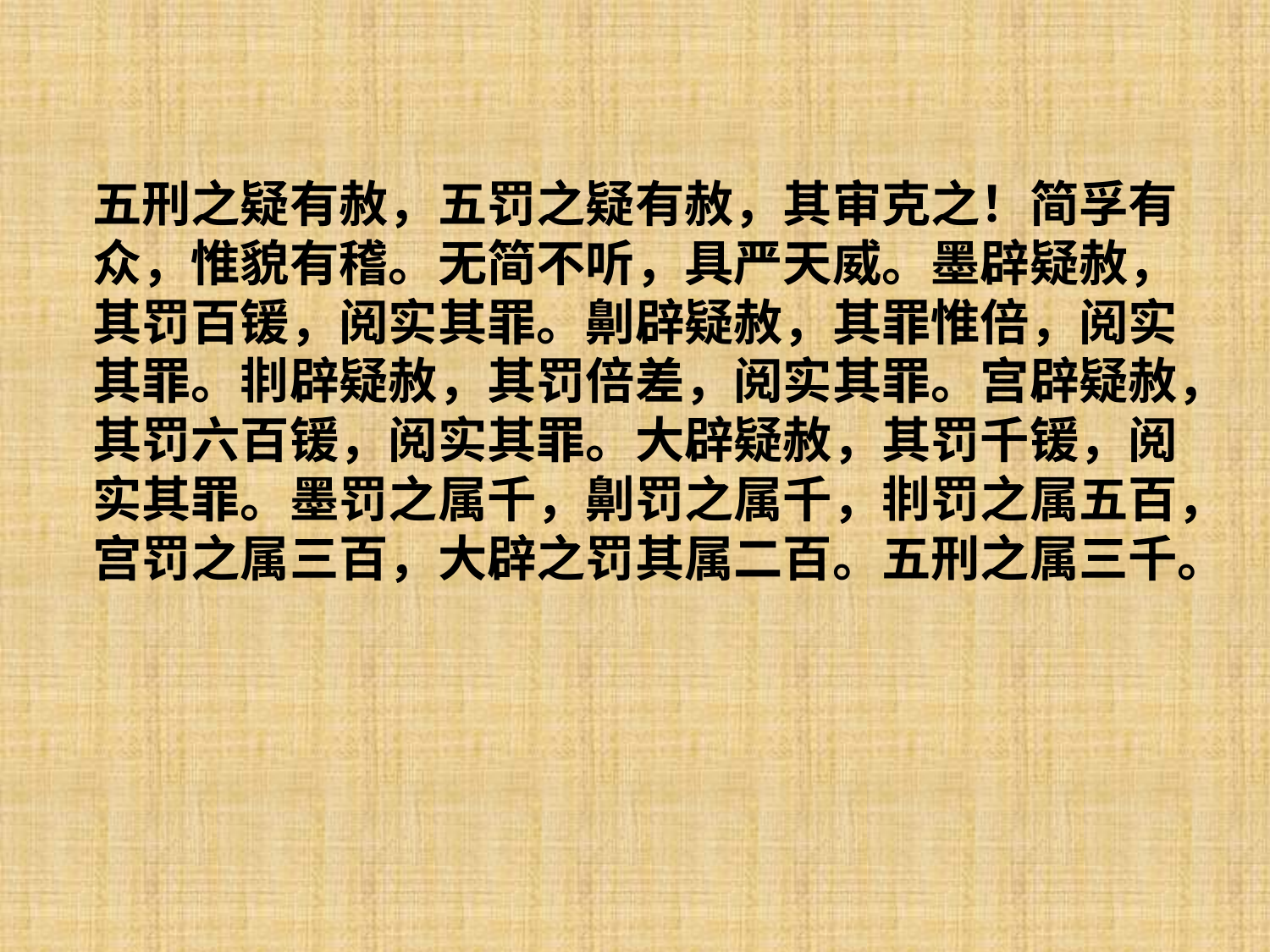

五刑之疑有赦，五罚之疑有赦，其审克之！简孚有众，惟貌有稽。无简不听，具严天威。墨辟疑赦，其罚百锾，阅实其罪。劓辟疑赦，其罪惟倍，阅实其罪。剕辟疑赦，其罚倍差，阅实其罪。宫辟疑赦，其罚六百锾，阅实其罪。大辟疑赦，其罚千锾，阅实其罪。墨罚之属千，劓罚之属千，剕罚之属五百，宫罚之属三百，大辟之罚其属二百。五刑之属三千。